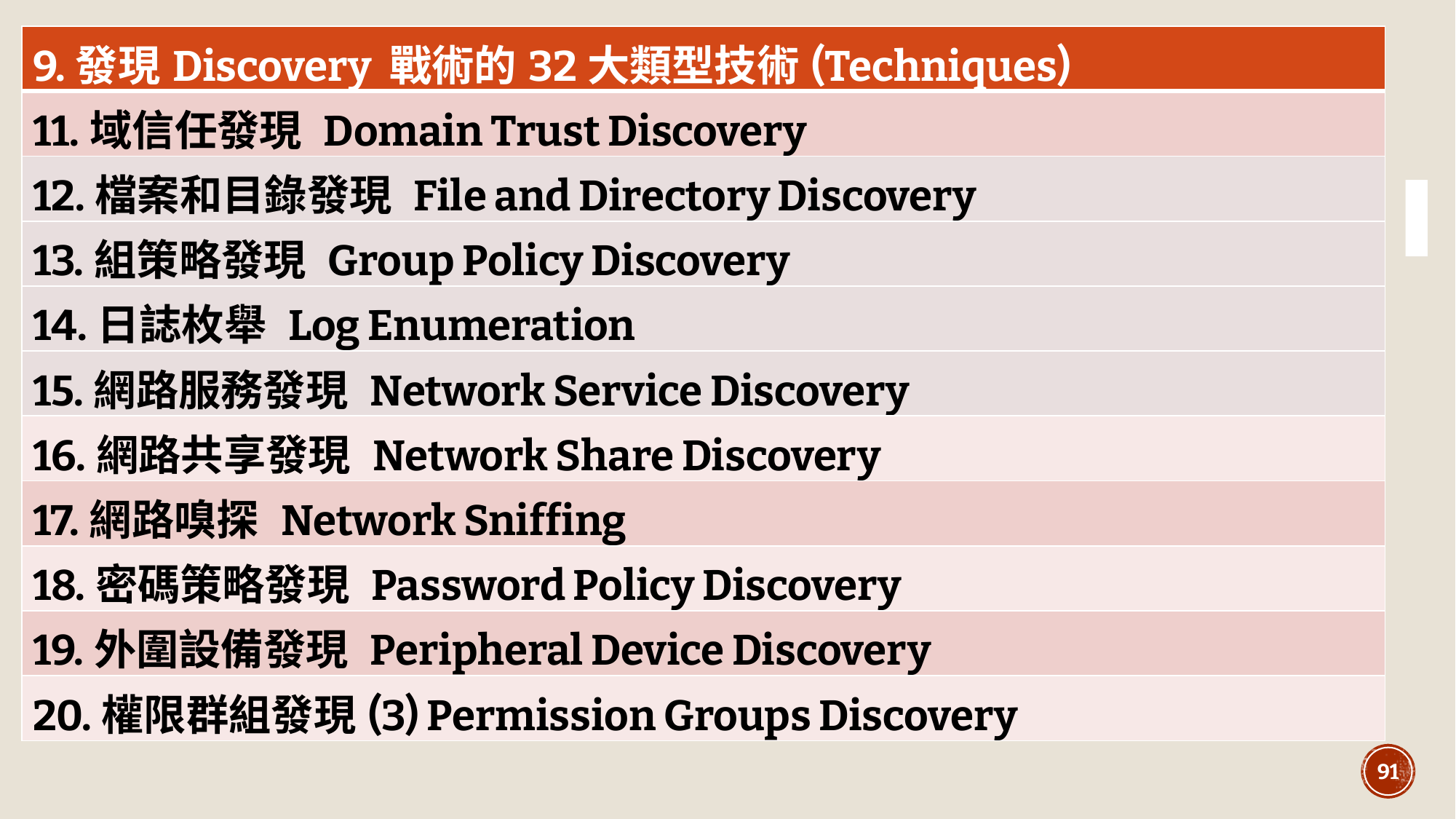

| 9.發現Discovery 戰術的32大類型技術(Techniques) |
| --- |
| 11.域信任發現 Domain Trust Discovery |
| 12.檔案和目錄發現 File and Directory Discovery |
| 13.組策略發現 Group Policy Discovery |
| 14.日誌枚舉 Log Enumeration |
| 15.網路服務發現 Network Service Discovery |
| 16.網路共享發現 Network Share Discovery |
| 17.網路嗅探 Network Sniffing |
| 18.密碼策略發現 Password Policy Discovery |
| 19.外圍設備發現 Peripheral Device Discovery |
| 20.權限群組發現(3) Permission Groups Discovery |

91